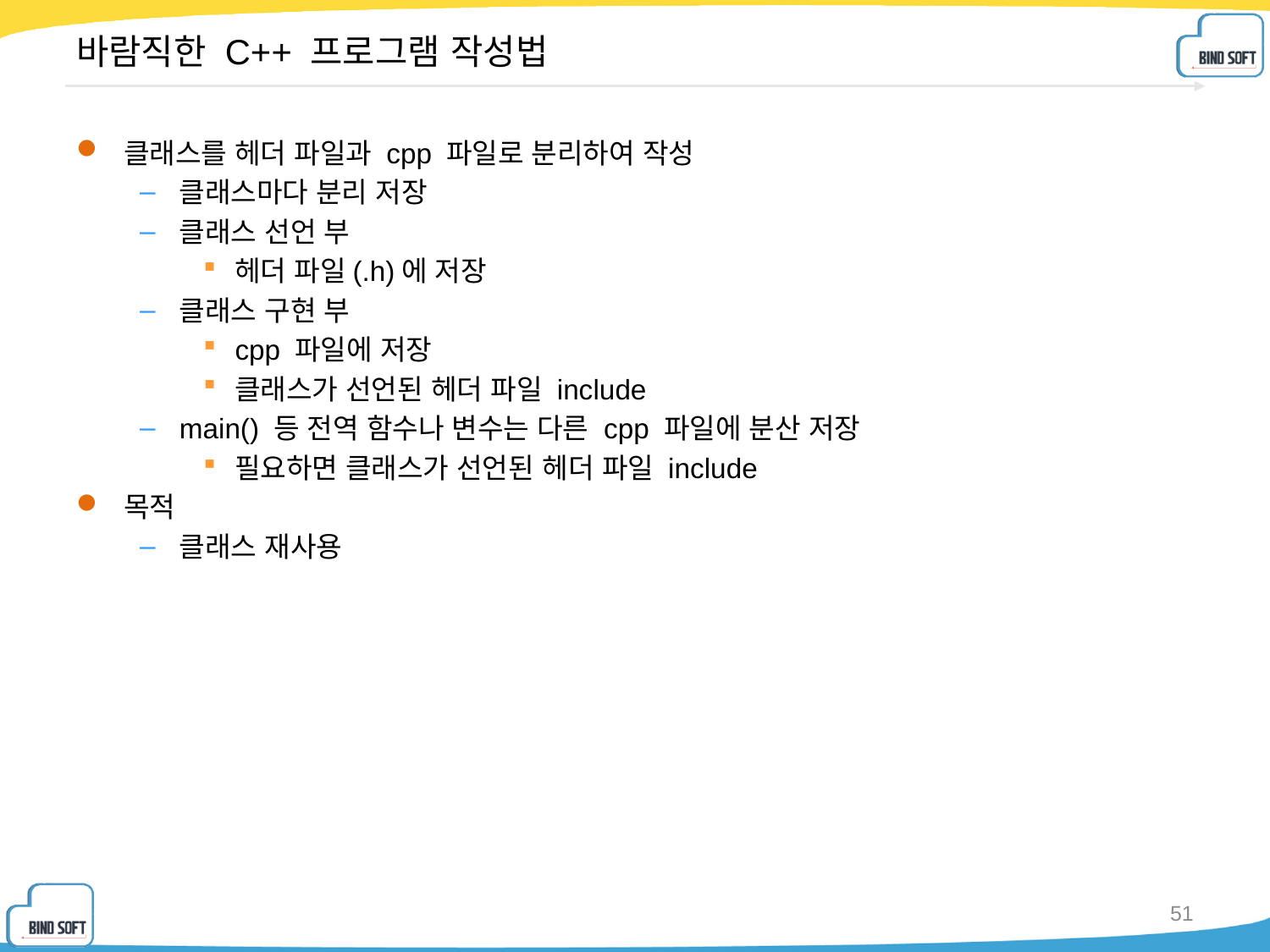

# 바람직한 C++ 프로그램 작성법
클래스를 헤더 파일과 cpp 파일로 분리하여 작성
클래스마다 분리 저장
클래스 선언 부
헤더 파일(.h)에 저장
클래스 구현 부
cpp 파일에 저장
클래스가 선언된 헤더 파일 include
main() 등 전역 함수나 변수는 다른 cpp 파일에 분산 저장
필요하면 클래스가 선언된 헤더 파일 include
목적
클래스 재사용
51